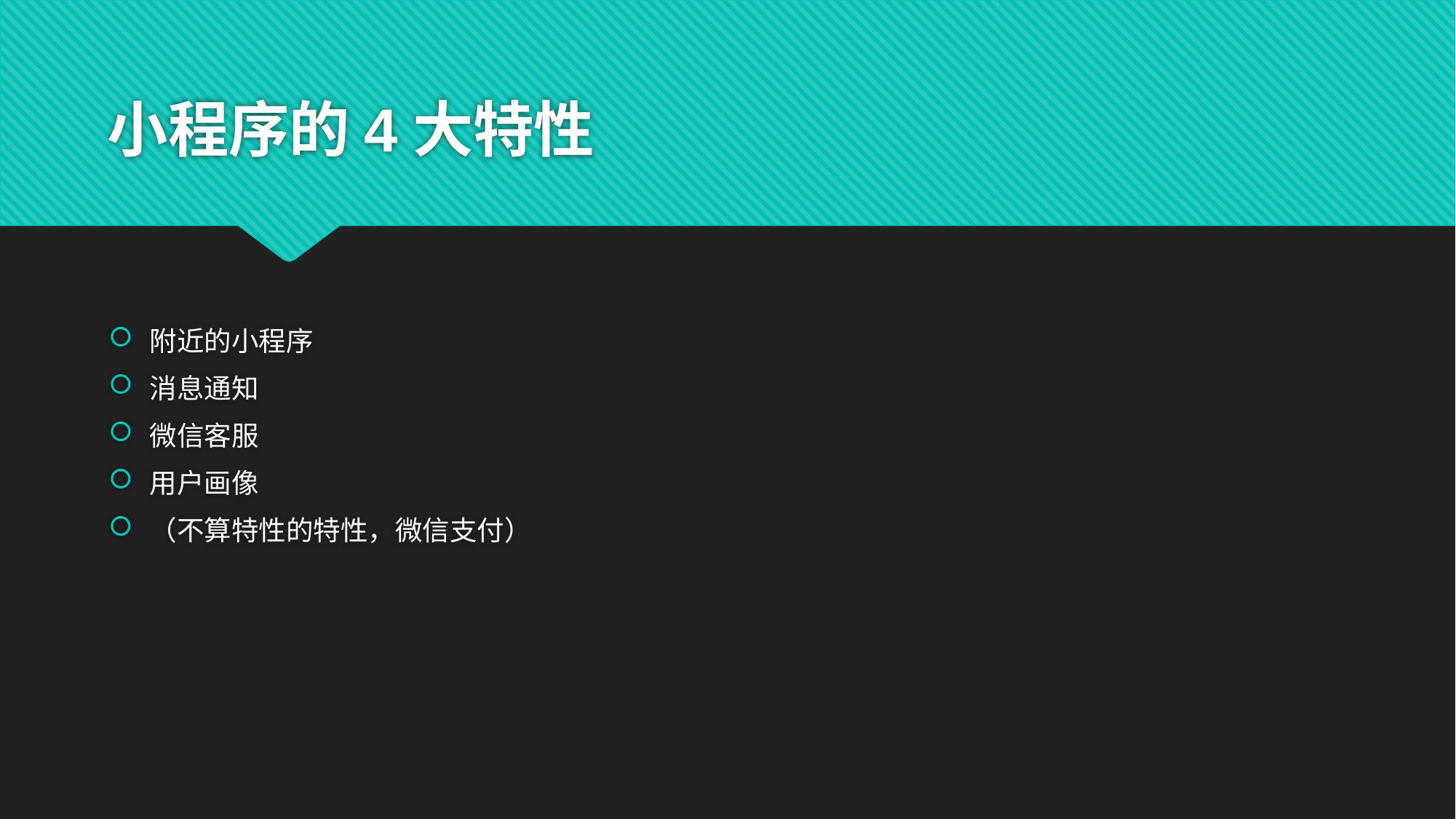

# 小程序的4大特性
附近的小程序
消息通知
微信客服
用户画像
（不算特性的特性，微信支付）